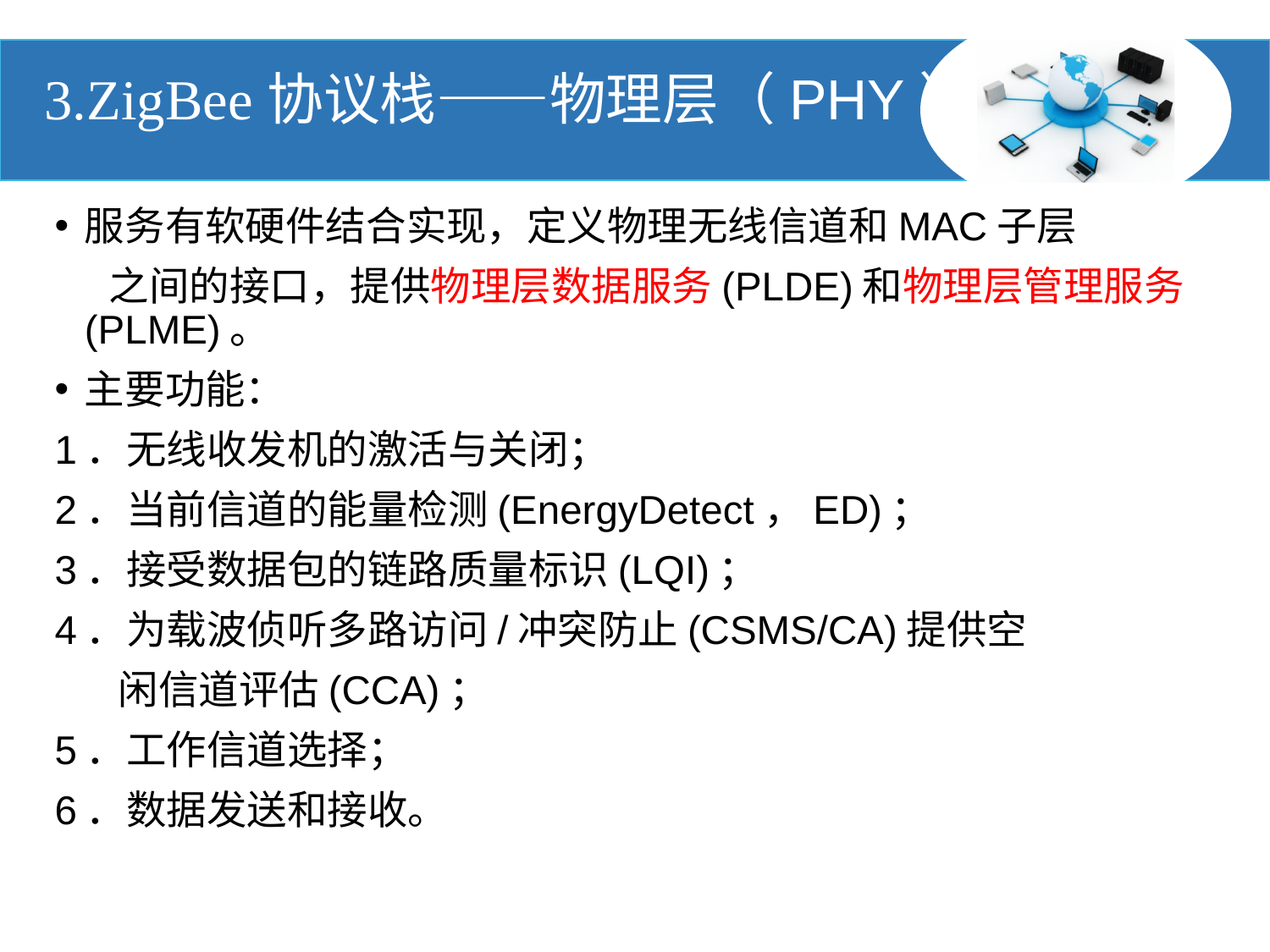

# 3.ZigBee协议栈——物理层（PHY）
服务有软硬件结合实现，定义物理无线信道和MAC子层
     之间的接口，提供物理层数据服务(PLDE)和物理层管理服务(PLME)。
主要功能：
1．无线收发机的激活与关闭；
2．当前信道的能量检测(EnergyDetect，ED)；
3．接受数据包的链路质量标识(LQI)；
4．为载波侦听多路访问/冲突防止(CSMS/CA)提供空
      闲信道评估(CCA)；
5．工作信道选择；
6．数据发送和接收。